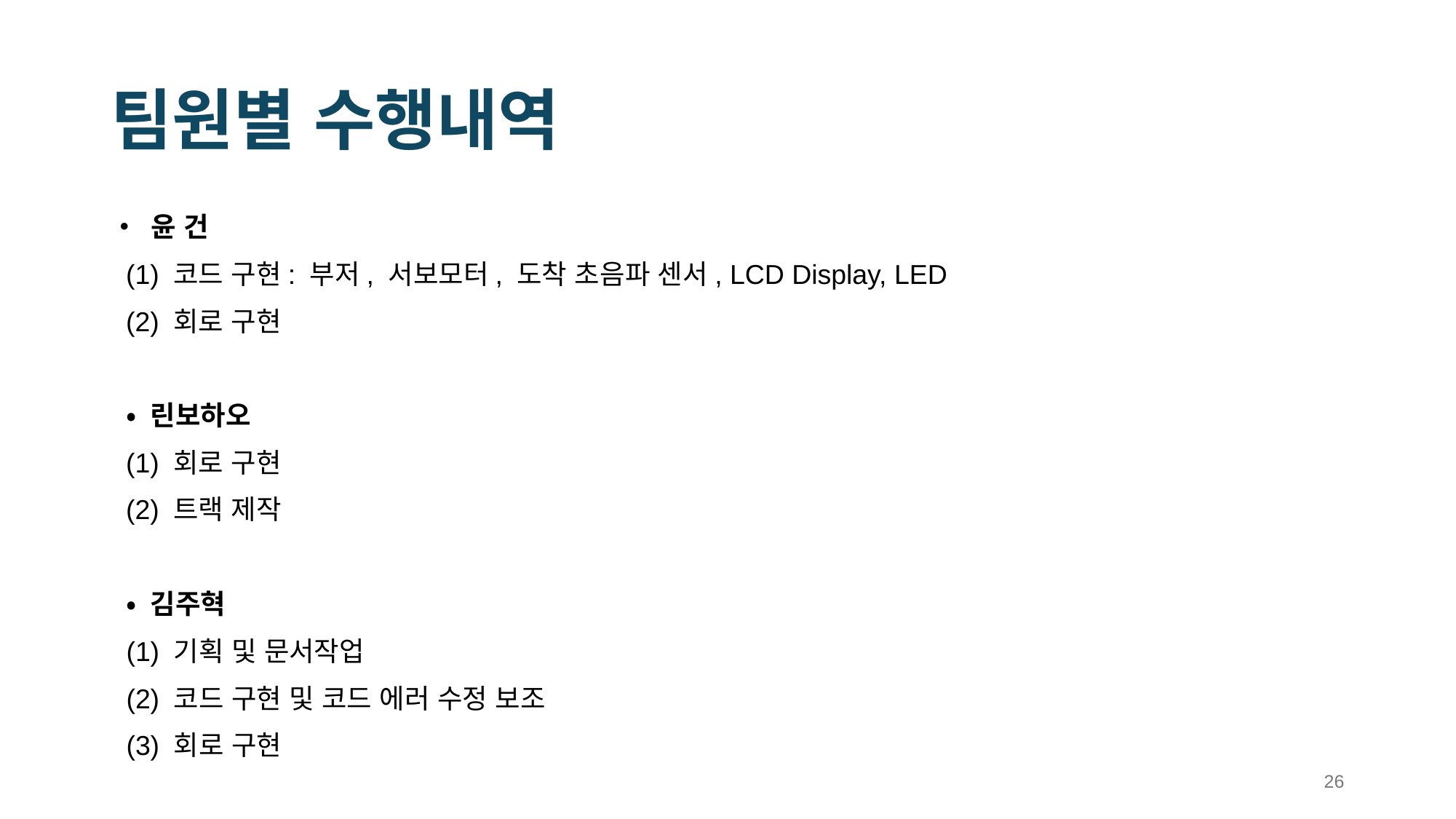

# 팀원별 수행내역
• 윤 건
(1) 코드 구현: 부저, 서보모터, 도착 초음파 센서, LCD Display, LED
(2) 회로 구현

• 린보하오
(1) 회로 구현
(2) 트랙 제작

• 김주혁
(1) 기획 및 문서작업
(2) 코드 구현 및 코드 에러 수정 보조
(3) 회로 구현

26